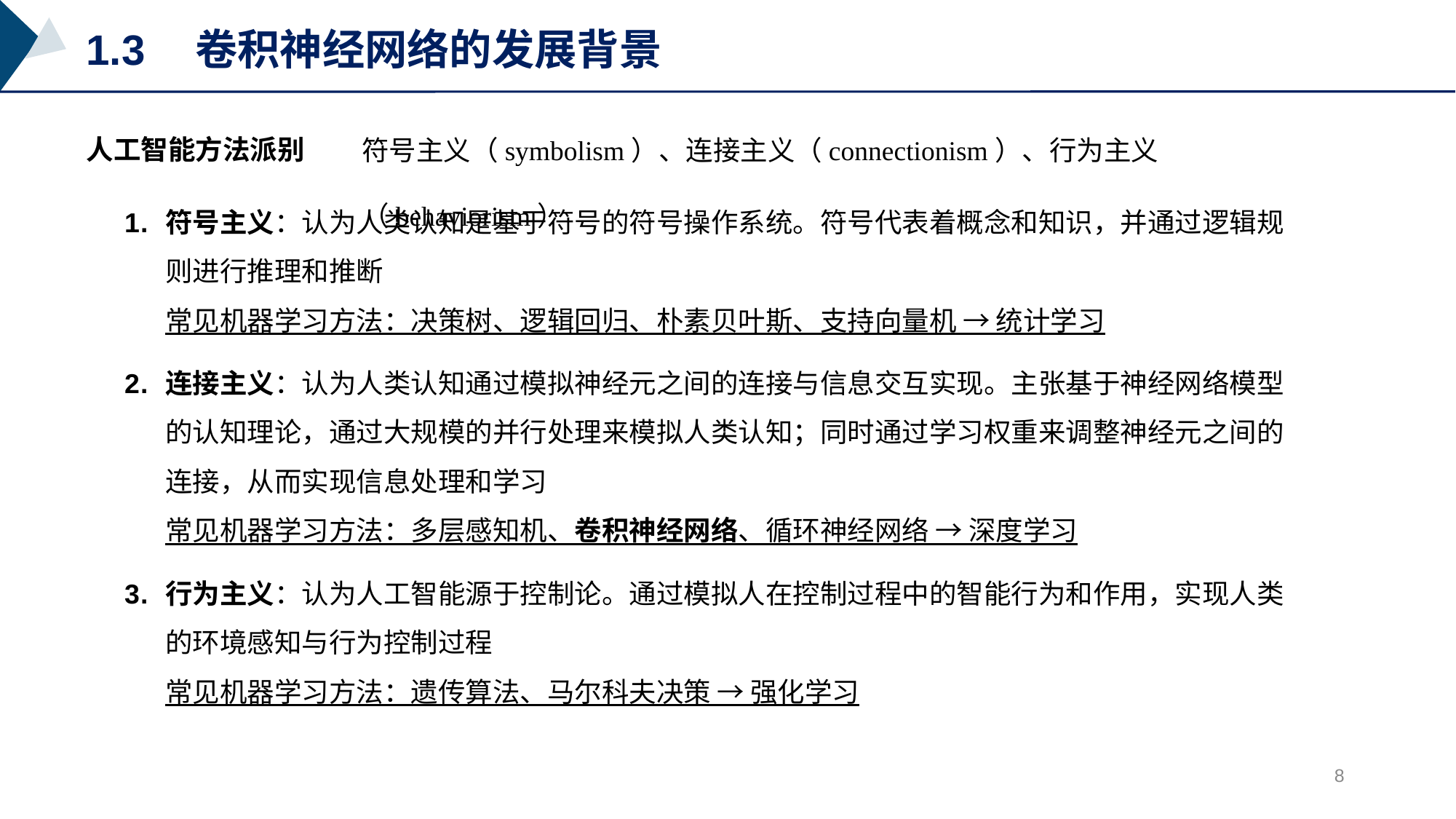

1.3	卷积神经网络的发展背景
人工智能方法派别
符号主义（symbolism）、连接主义（connectionism）、行为主义（behaviorism）
符号主义：认为人类认知是基于符号的符号操作系统。符号代表着概念和知识，并通过逻辑规则进行推理和推断
常见机器学习方法：决策树、逻辑回归、朴素贝叶斯、支持向量机 → 统计学习
连接主义：认为人类认知通过模拟神经元之间的连接与信息交互实现。主张基于神经网络模型的认知理论，通过大规模的并行处理来模拟人类认知；同时通过学习权重来调整神经元之间的连接，从而实现信息处理和学习
常见机器学习方法：多层感知机、卷积神经网络、循环神经网络 → 深度学习
行为主义：认为人工智能源于控制论。通过模拟人在控制过程中的智能行为和作用，实现人类的环境感知与行为控制过程
常见机器学习方法：遗传算法、马尔科夫决策 → 强化学习
8